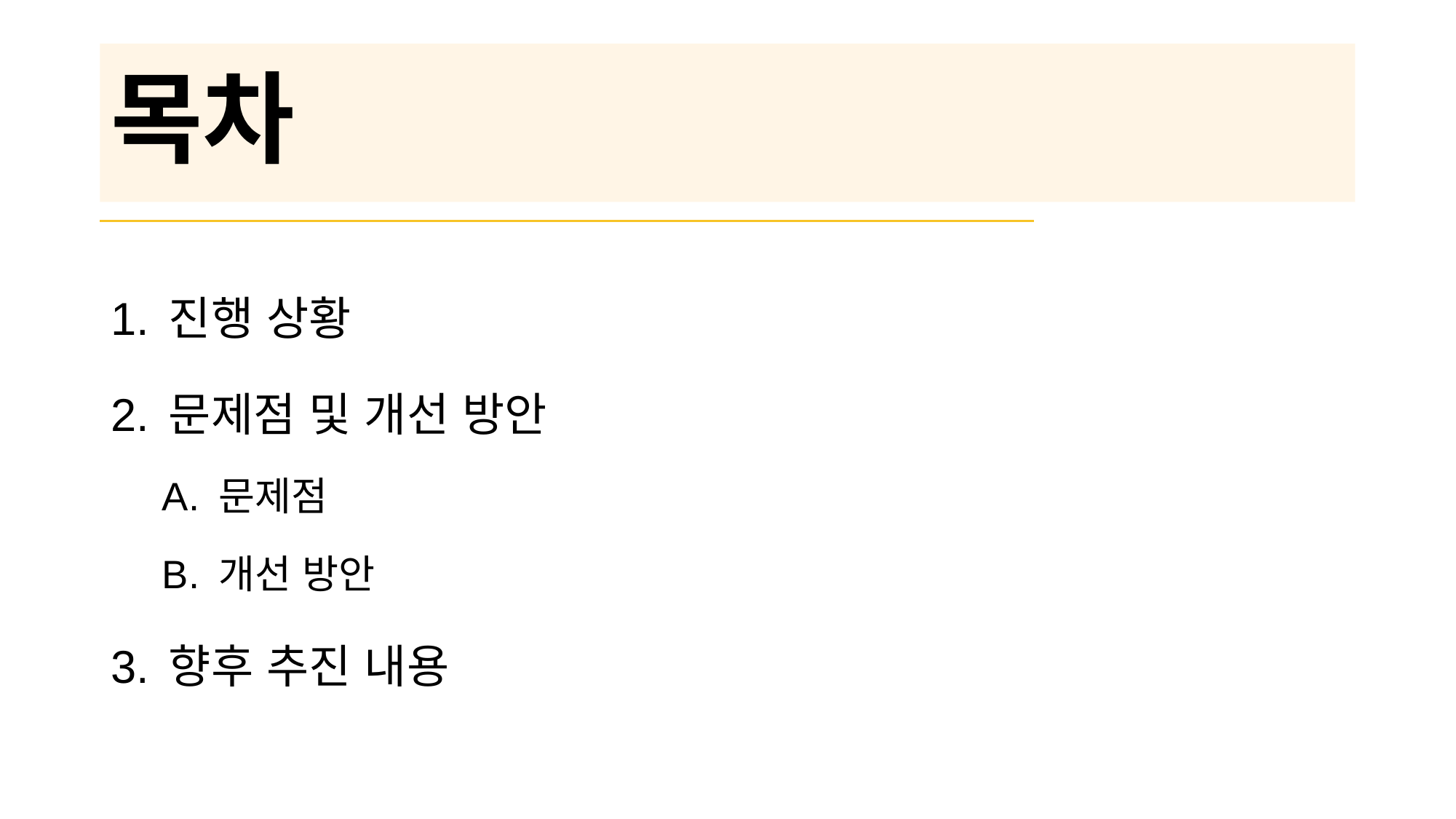

# 목차
진행 상황
문제점 및 개선 방안
A. 문제점
B. 개선 방안
향후 추진 내용

2